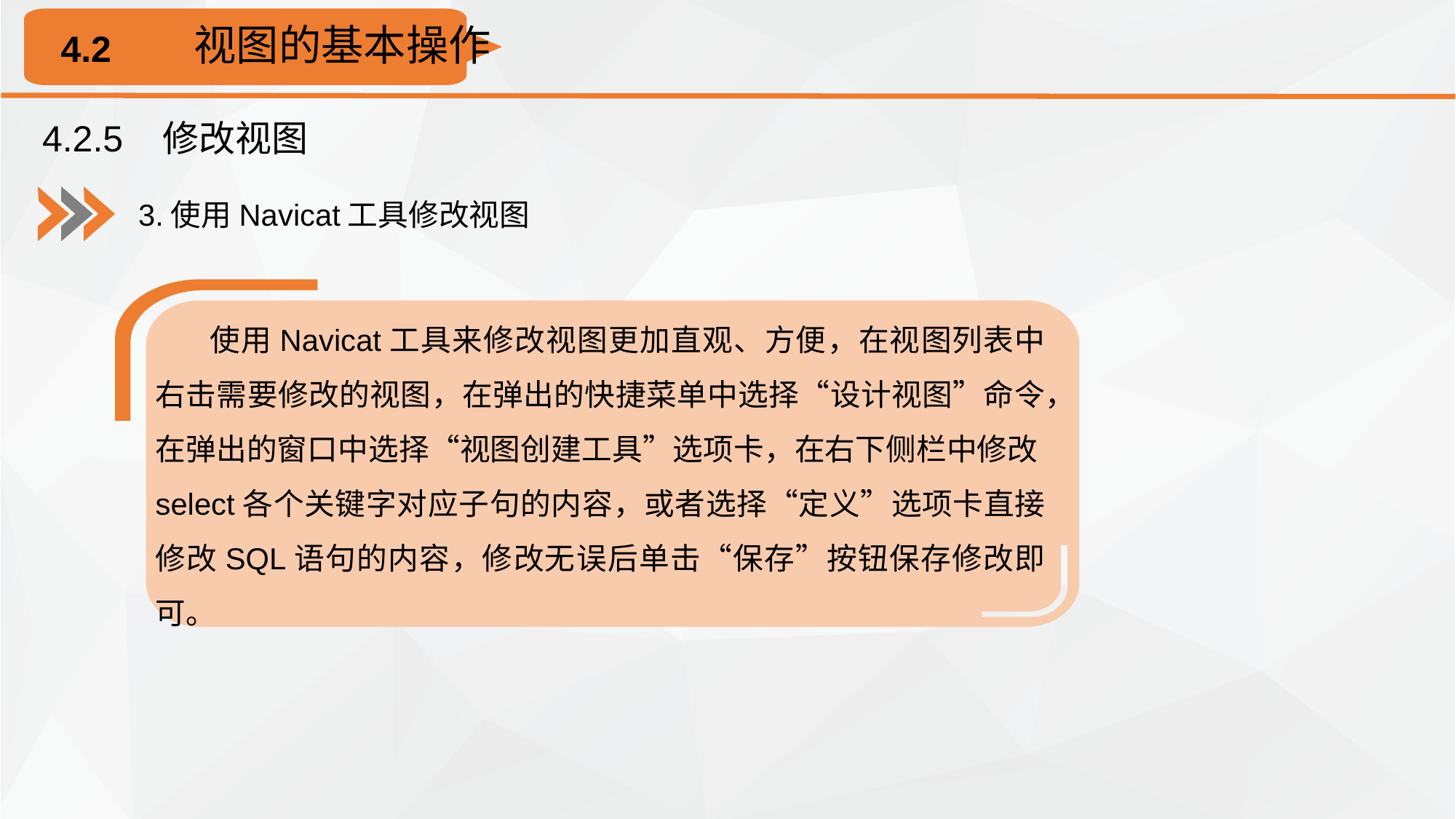

视图的基本操作
4.2
4.2.5   修改视图

3.使用Navicat工具修改视图

使用Navicat工具来修改视图更加直观、方便，在视图列表中右击需要修改的视图，在弹出的快捷菜单中选择“设计视图”命令，在弹出的窗口中选择“视图创建工具”选项卡，在右下侧栏中修改select各个关键字对应子句的内容，或者选择“定义”选项卡直接修改SQL语句的内容，修改无误后单击“保存”按钮保存修改即可。